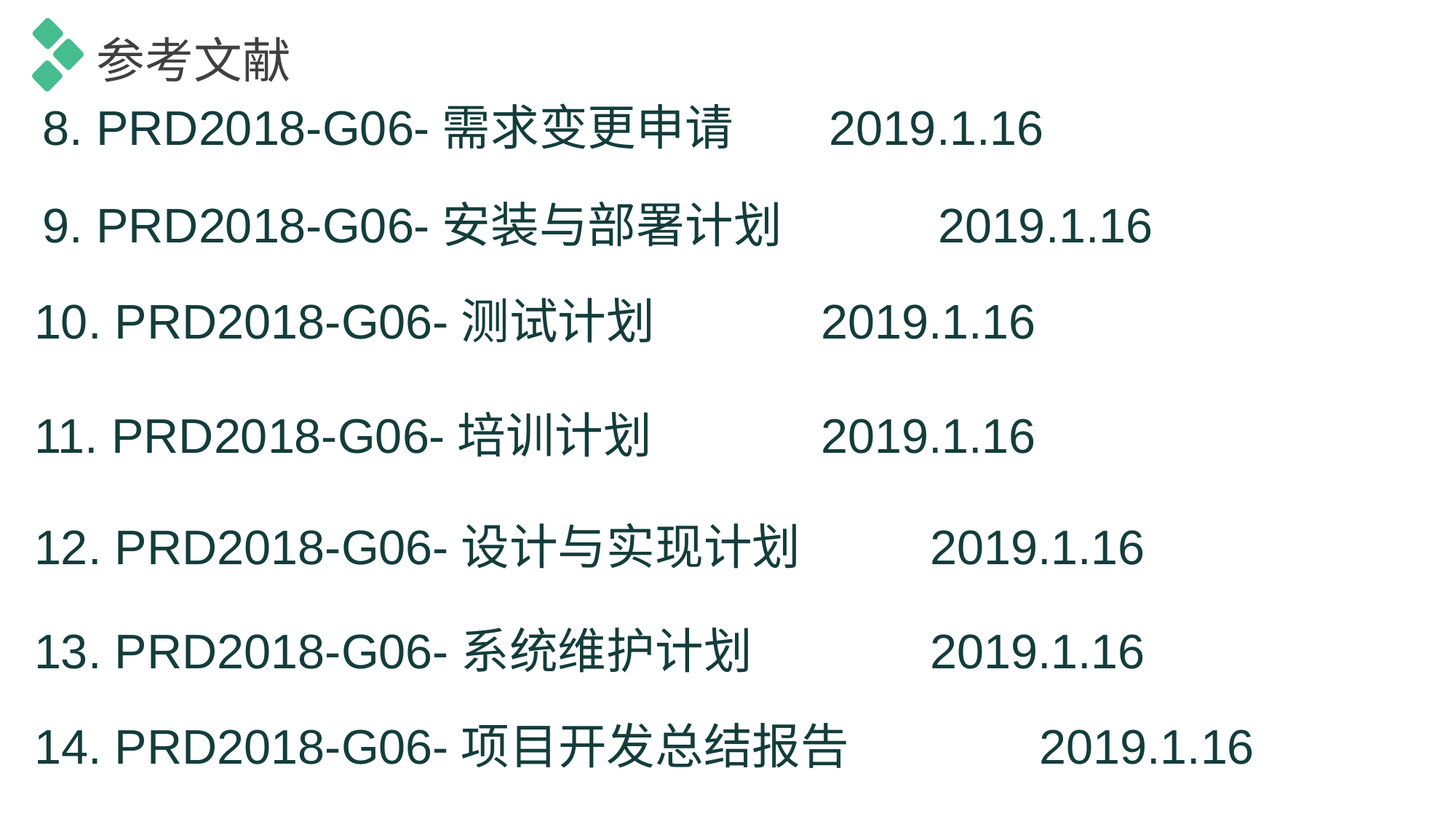

参考文献

8. PRD2018-G06-需求变更申请	 2019.1.16
9. PRD2018-G06-安装与部署计划		 2019.1.16
10. PRD2018-G06-测试计划		 2019.1.16
11. PRD2018-G06-培训计划		 2019.1.16
12. PRD2018-G06-设计与实现计划	 2019.1.16
13. PRD2018-G06-系统维护计划		 2019.1.16
14. PRD2018-G06-项目开发总结报告		 2019.1.16